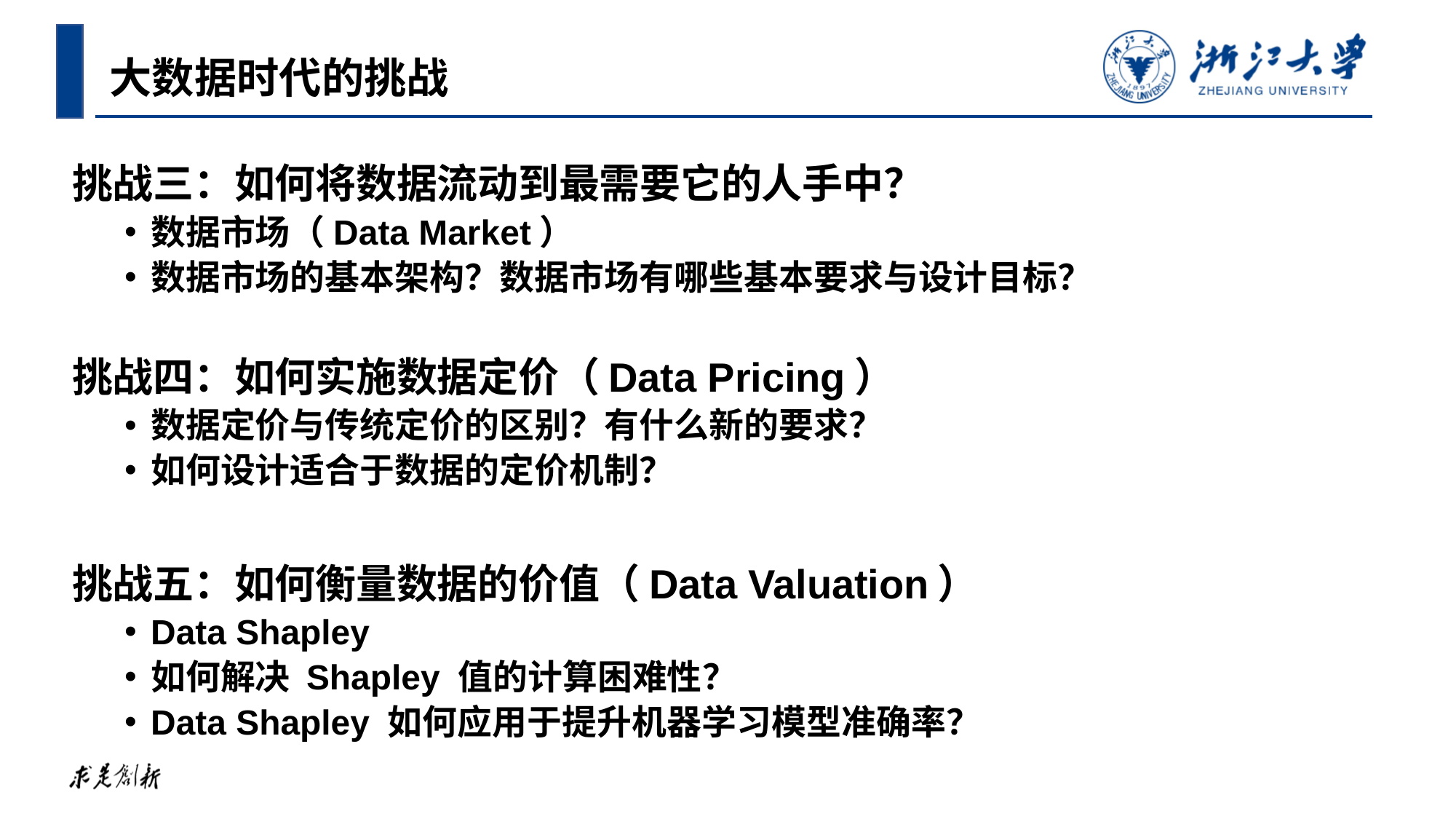

大数据时代的挑战
挑战三：如何将数据流动到最需要它的人手中？
数据市场（Data Market）
数据市场的基本架构？数据市场有哪些基本要求与设计目标？

挑战四：如何实施数据定价（Data Pricing）
数据定价与传统定价的区别？有什么新的要求？
如何设计适合于数据的定价机制？

挑战五：如何衡量数据的价值（Data Valuation）
Data Shapley
如何解决 Shapley 值的计算困难性？
Data Shapley 如何应用于提升机器学习模型准确率？
8